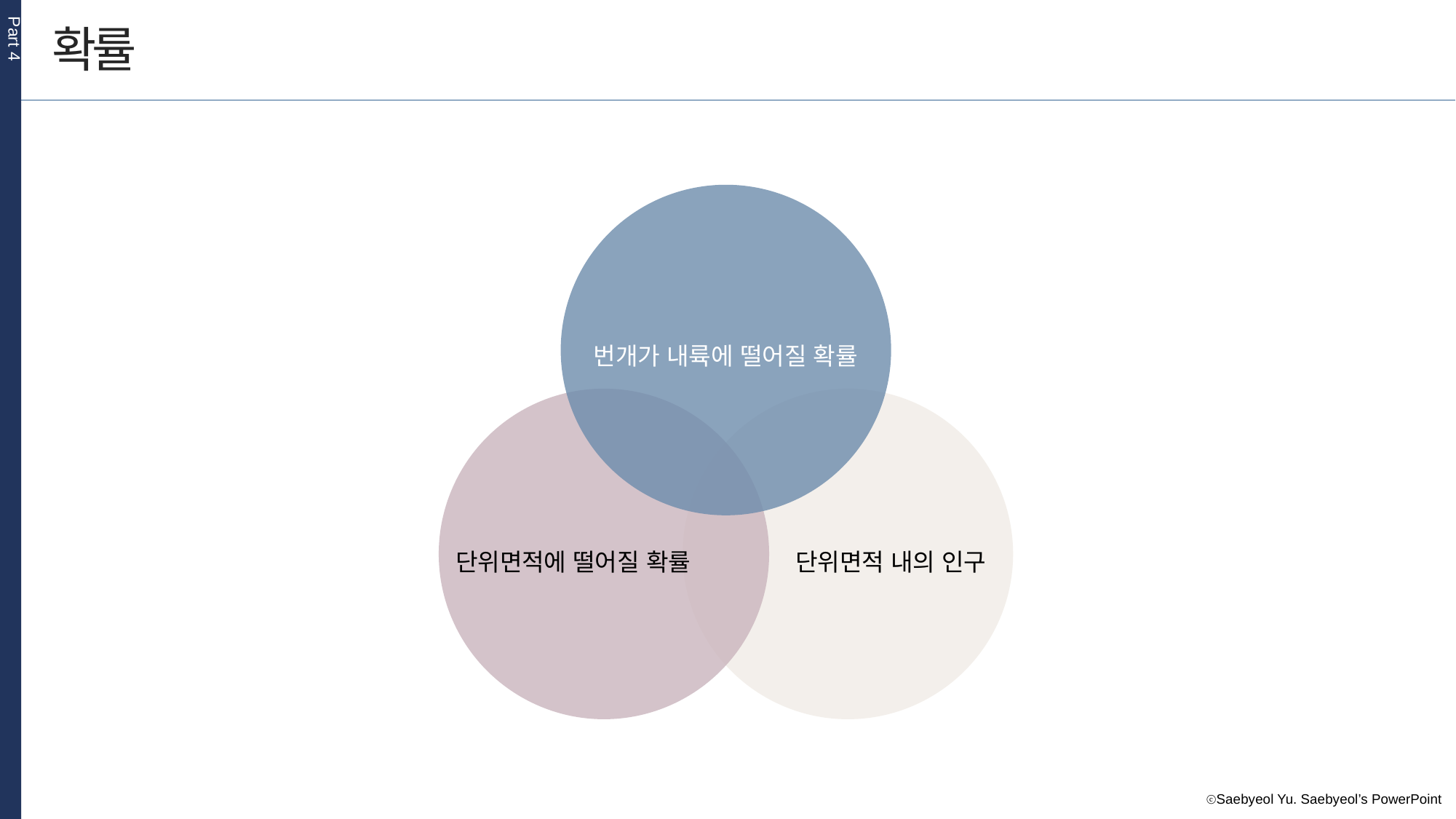

Part 4
확률

번개가 내륙에 떨어질 확률

단위면적에 떨어질 확률
단위면적 내의 인구